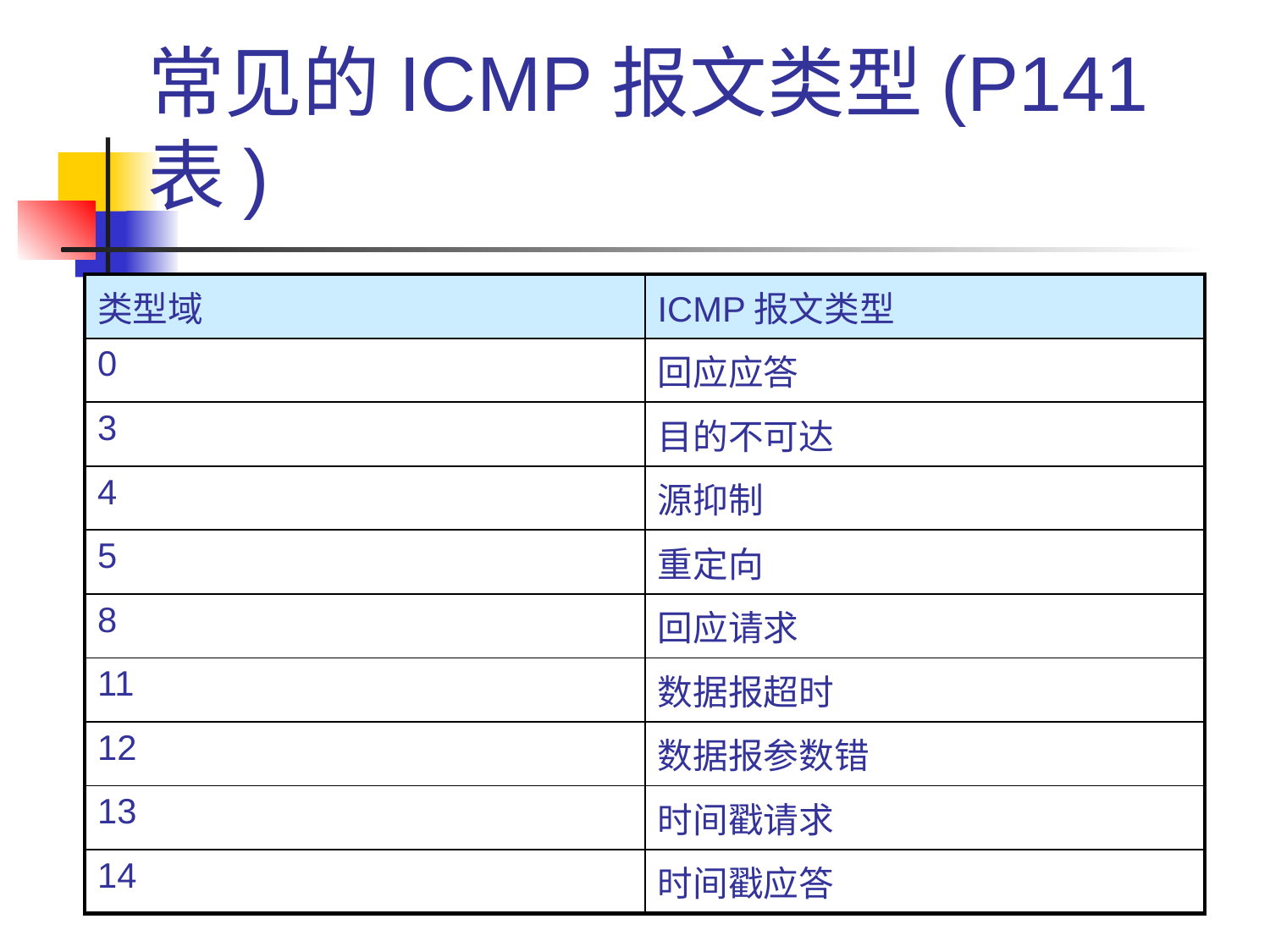

常见的ICMP报文类型(P141表)
| 类型域 | ICMP报文类型 |
| --- | --- |
| 0 | 回应应答 |
| 3 | 目的不可达 |
| 4 | 源抑制 |
| 5 | 重定向 |
| 8 | 回应请求 |
| 11 | 数据报超时 |
| 12 | 数据报参数错 |
| 13 | 时间戳请求 |
| 14 | 时间戳应答 |